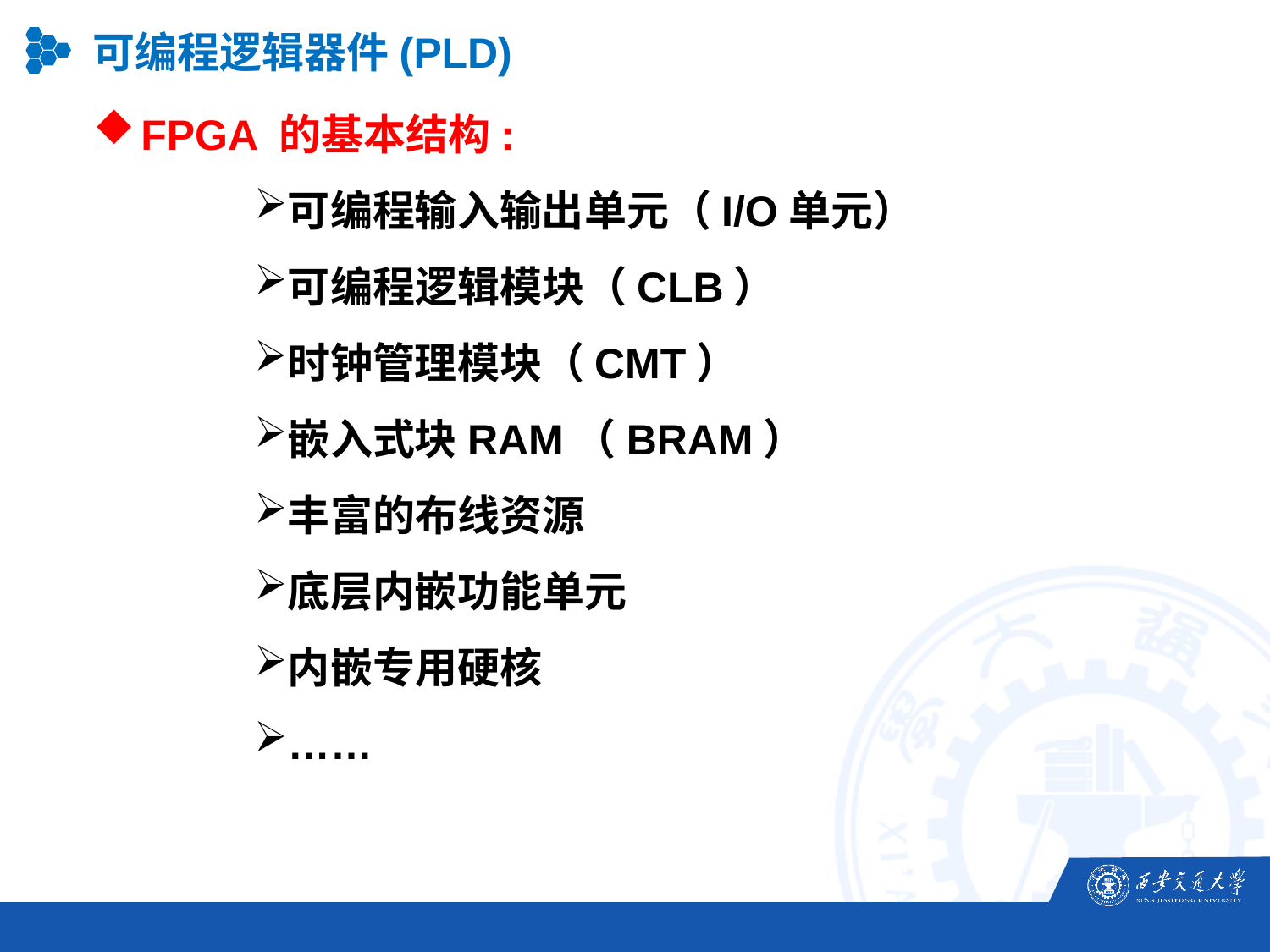

可编程逻辑器件(PLD)
FPGA 的基本结构:
可编程输入输出单元（I/O单元）
可编程逻辑模块（CLB）
时钟管理模块（CMT）
嵌入式块RAM（BRAM）
丰富的布线资源
底层内嵌功能单元
内嵌专用硬核
……